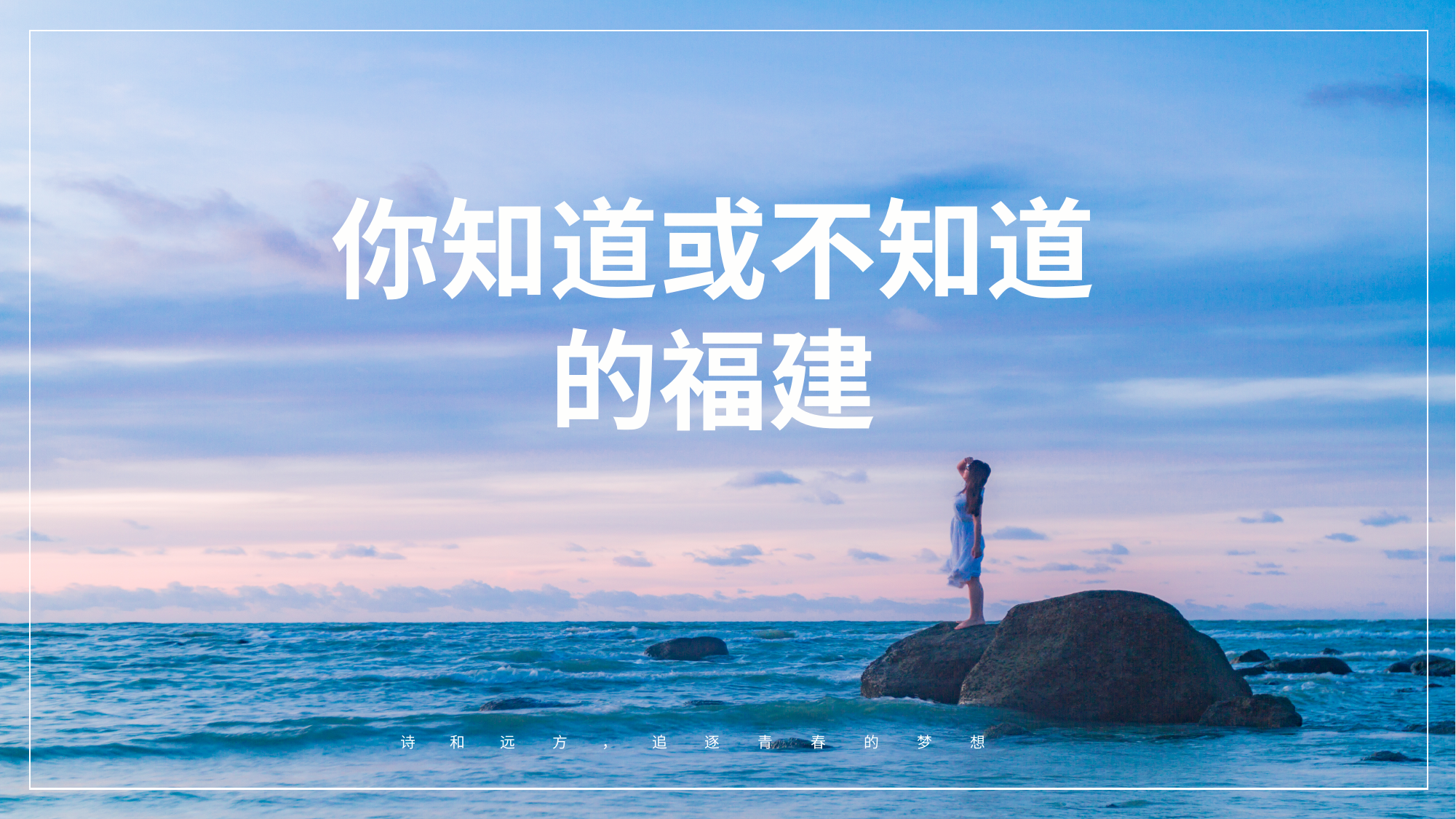

你知道或不知道的福建
诗          和          远           方          ，          追           逐           青           春           的           梦           想